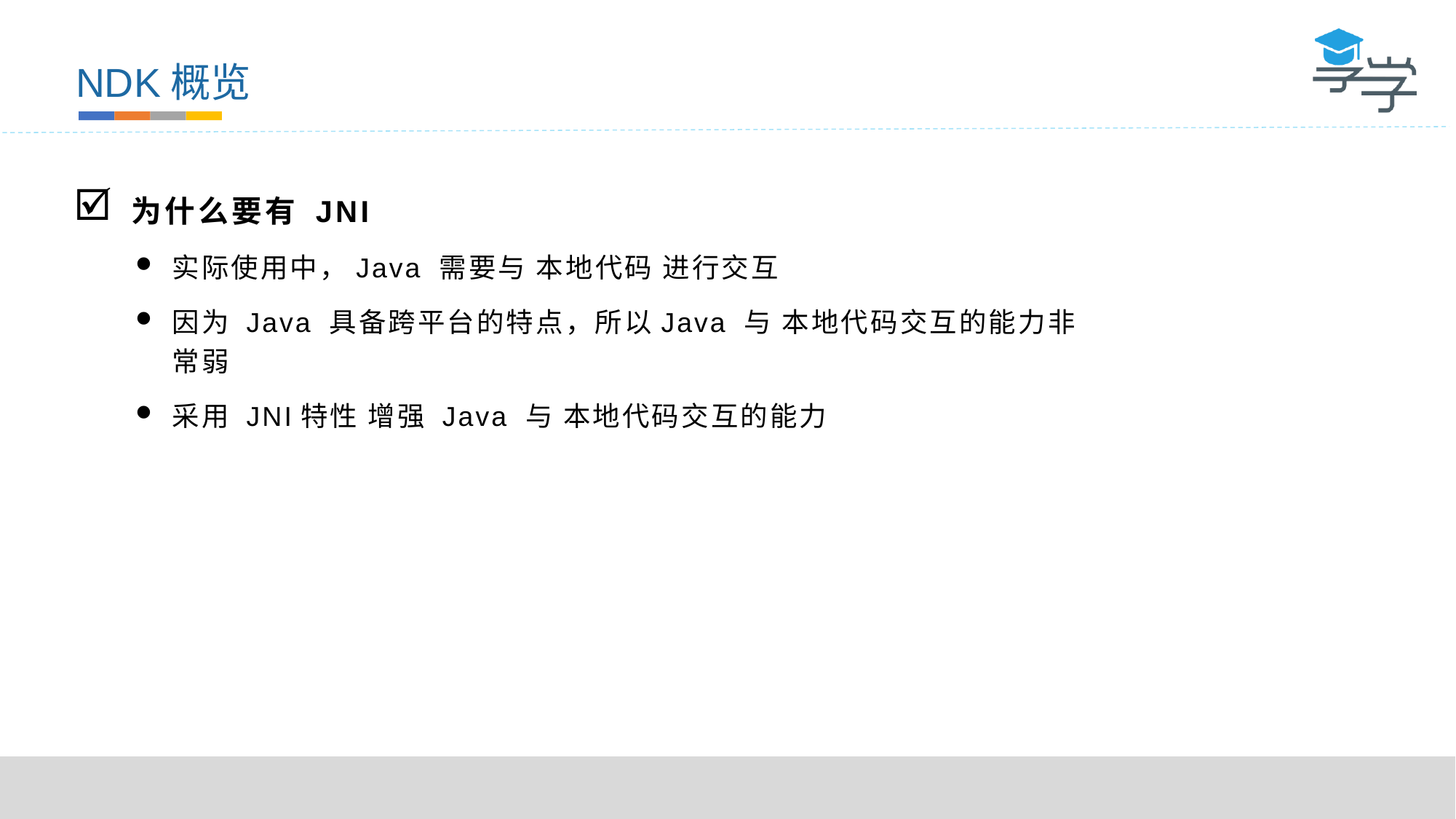

NDK概览

为什么要有 JNI
实际使用中，Java 需要与 本地代码 进行交互
因为 Java 具备跨平台的特点，所以Java 与 本地代码交互的能力非常弱
采用 JNI特性 增强 Java 与 本地代码交互的能力